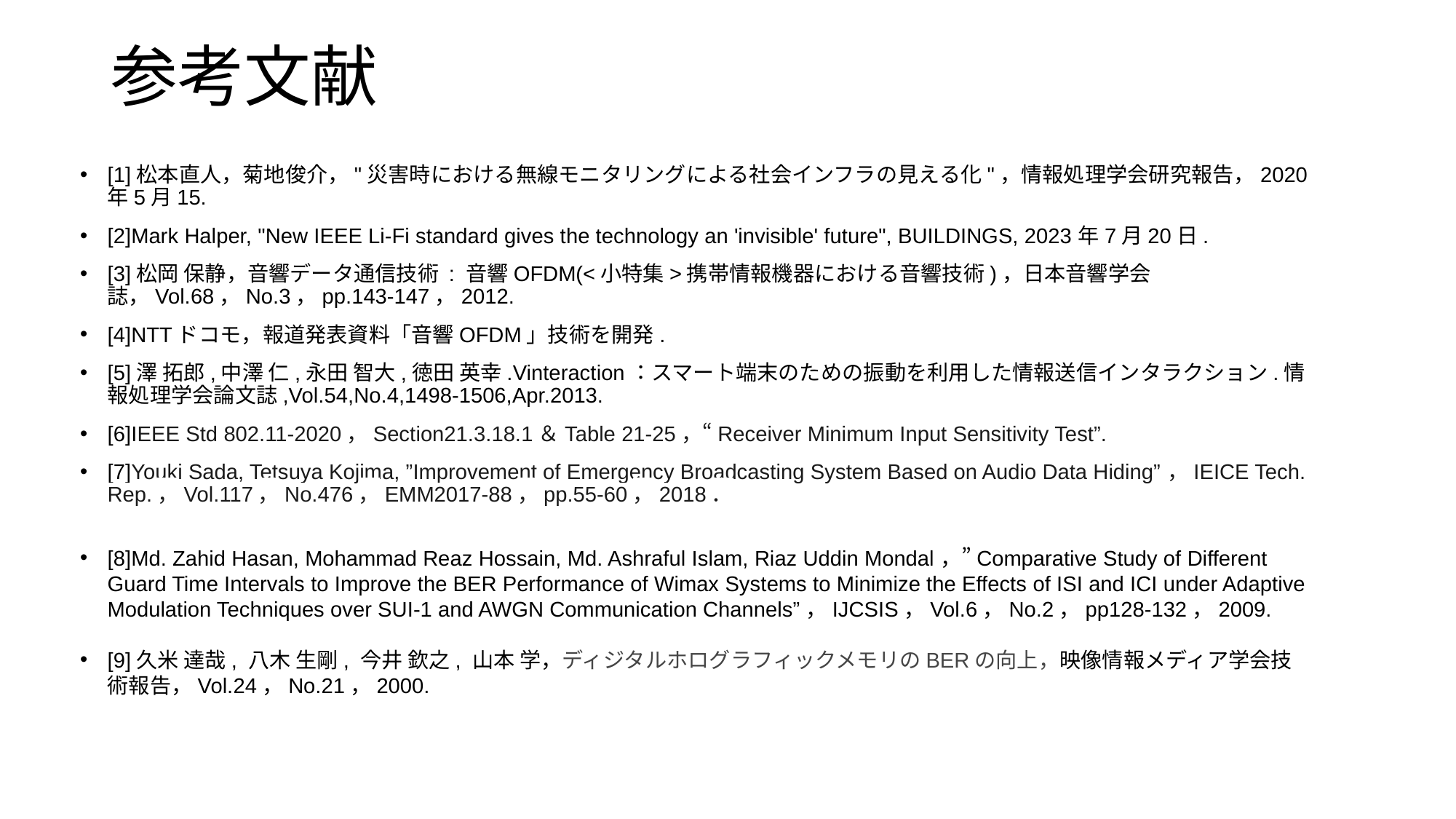

# 参考文献
[1]松本直人，菊地俊介，"災害時における無線モニタリングによる社会インフラの見える化"，情報処理学会研究報告，2020年5月15.
[2]Mark Halper, "New IEEE Li-Fi standard gives the technology an 'invisible' future", BUILDINGS, 2023年7月20日.
[3]松岡 保静，音響データ通信技術 : 音響OFDM(<小特集>携帯情報機器における音響技術)，日本音響学会誌，Vol.68，No.3，pp.143-147，2012.
[4]NTTドコモ，報道発表資料「音響OFDM」技術を開発.
[5]澤 拓郎,中澤 仁,永田 智大,徳田 英幸.Vinteraction：スマート端末のための振動を利用した情報送信インタラクション.情報処理学会論文誌,Vol.54,No.4,1498-1506,Apr.2013.
[6]IEEE Std 802.11-2020，Section21.3.18.1＆Table 21-25，“Receiver Minimum Input Sensitivity Test”.
[7]Youki Sada, Tetsuya Kojima, ”Improvement of Emergency Broadcasting System Based on Audio Data Hiding”，IEICE Tech. Rep.，Vol.117，No.476，EMM2017-88，pp.55-60，2018．

[8]Md. Zahid Hasan, Mohammad Reaz Hossain, Md. Ashraful Islam, Riaz Uddin Mondal，”Comparative Study of Different Guard Time Intervals to Improve the BER Performance of Wimax Systems to Minimize the Effects of ISI and ICI under Adaptive Modulation Techniques over SUI-1 and AWGN Communication Channels”，IJCSIS，Vol.6，No.2，pp128-132，2009.

[9]久米 達哉, 八木 生剛, 今井 欽之, 山本 学，ディジタルホログラフィックメモリのBERの向上，映像情報メディア学会技術報告，Vol.24，No.21，2000.